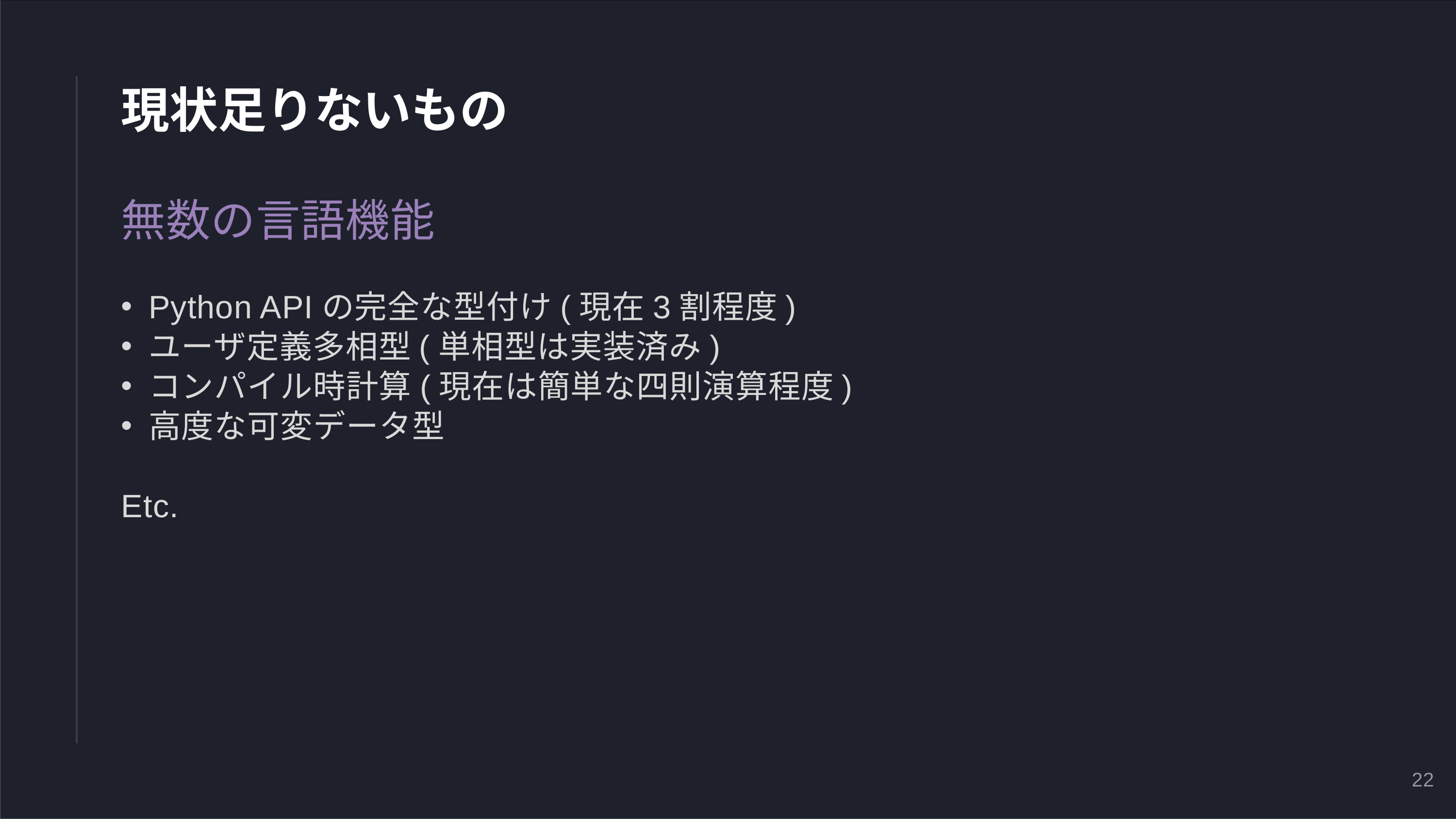

# 現状足りないもの
無数の言語機能

Python APIの完全な型付け(現在3割程度)
ユーザ定義多相型(単相型は実装済み)
コンパイル時計算(現在は簡単な四則演算程度)
高度な可変データ型

Etc.
22